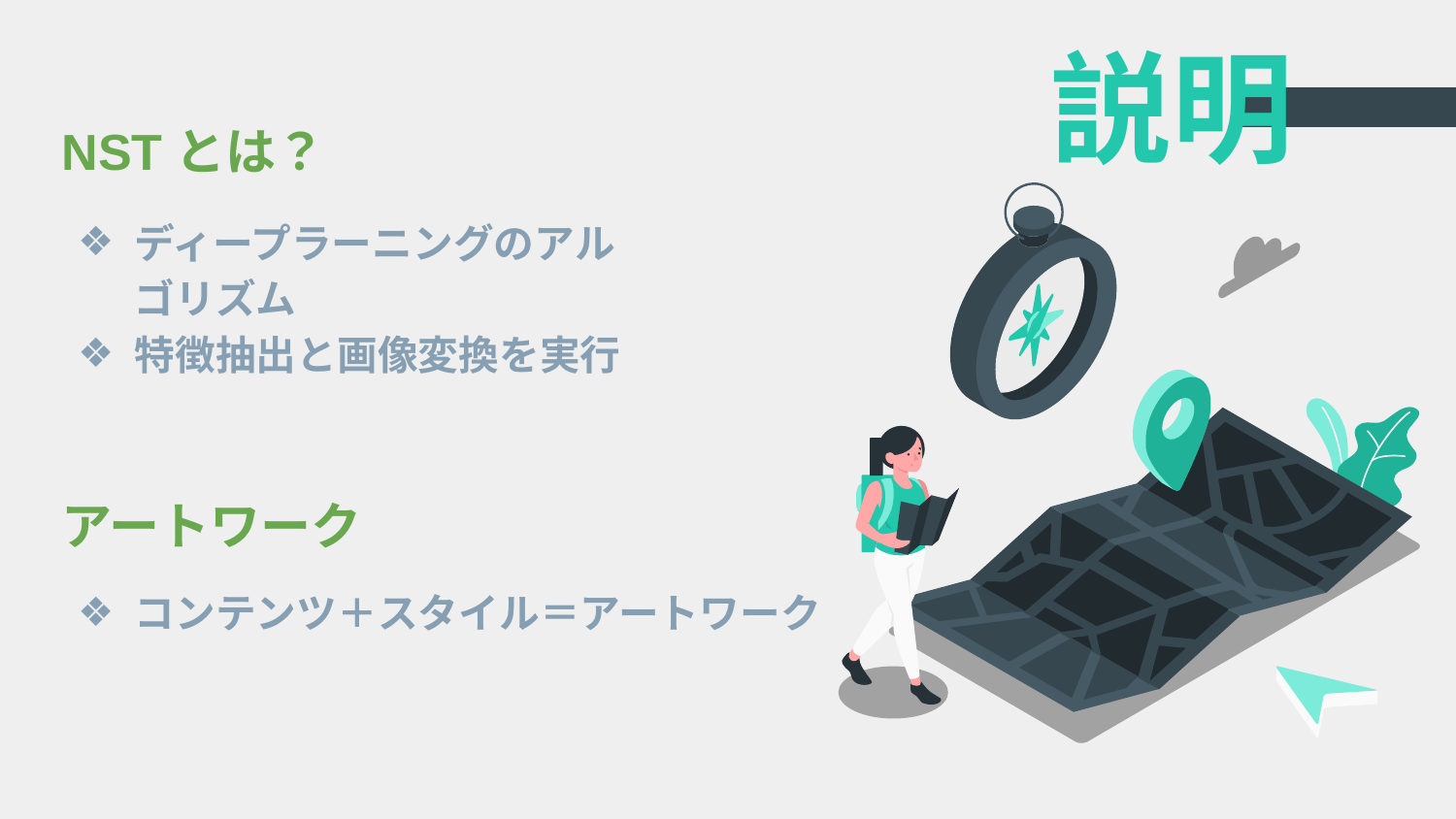

# 説明
NSTとは？

ディープラーニングのアルゴリズム
特徴抽出と画像変換を実行

アートワーク
コンテンツ＋スタイル＝アートワーク